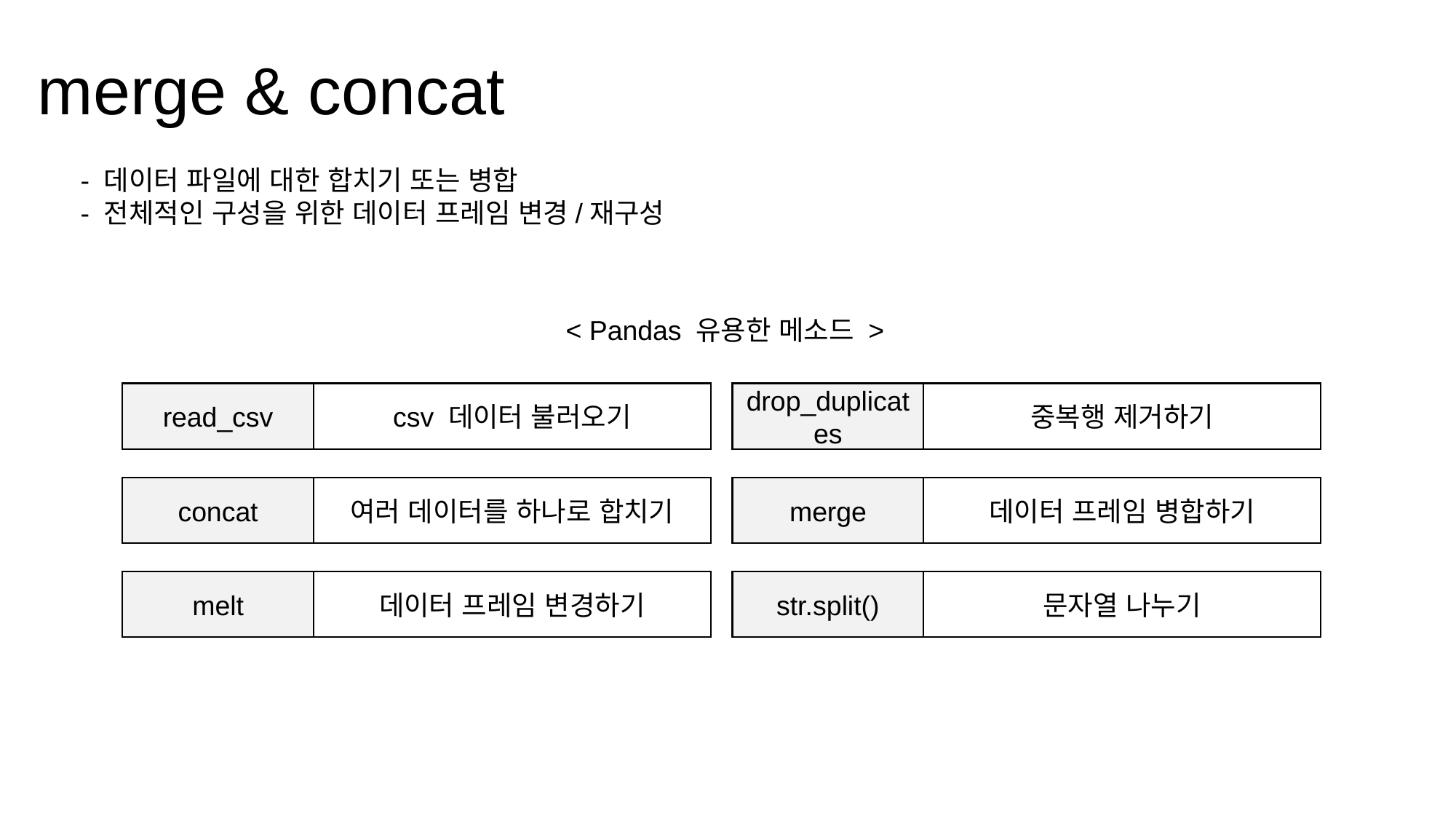

merge & concat
- 데이터 파일에 대한 합치기 또는 병합
- 전체적인 구성을 위한 데이터 프레임 변경/재구성
 < Pandas 유용한 메소드 >
read_csv
csv 데이터 불러오기
drop_duplicates
중복행 제거하기
concat
여러 데이터를 하나로 합치기
merge
데이터 프레임 병합하기
melt
데이터 프레임 변경하기
str.split()
문자열 나누기